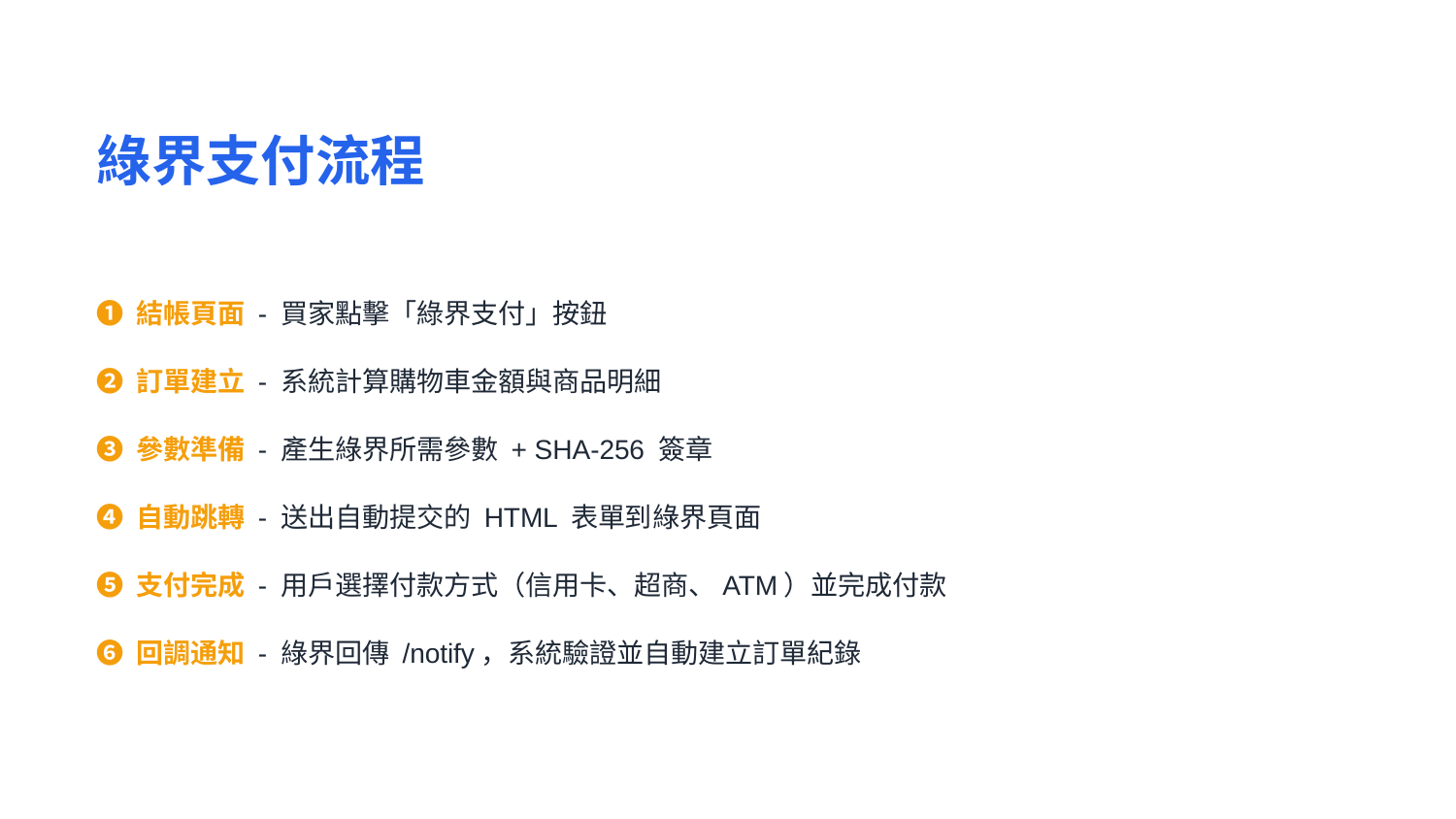

綠界支付流程
❶ 結帳頁面 - 買家點擊「綠界支付」按鈕
❷ 訂單建立 - 系統計算購物車金額與商品明細
❸ 參數準備 - 產生綠界所需參數 + SHA-256 簽章
❹ 自動跳轉 - 送出自動提交的 HTML 表單到綠界頁面
❺ 支付完成 - 用戶選擇付款方式（信用卡、超商、ATM）並完成付款
❻ 回調通知 - 綠界回傳 /notify，系統驗證並自動建立訂單紀錄